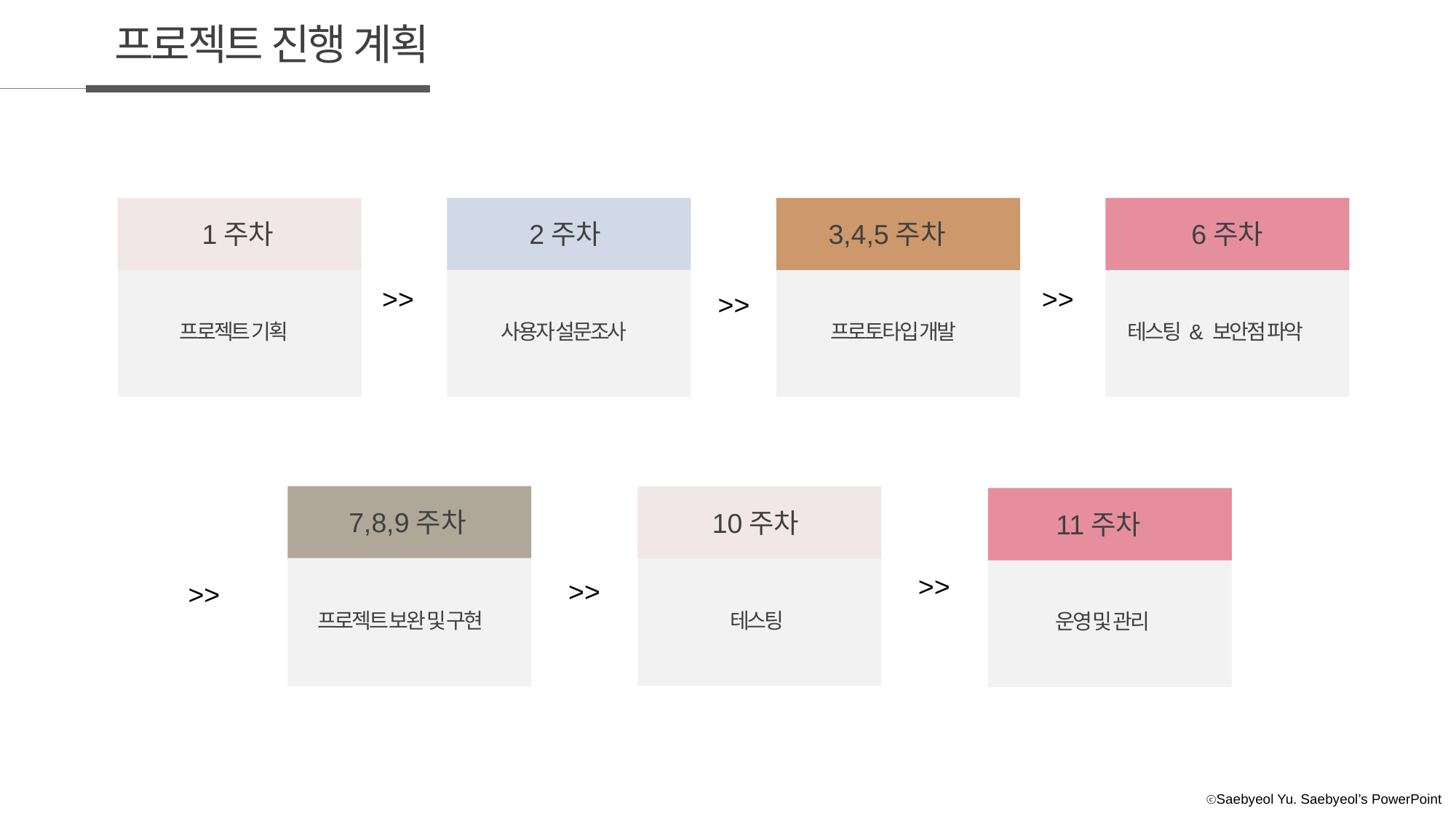

프로젝트 진행 계획

1주차
2주차
3,4,5주차
6주차
>>
>>
>>
프로젝트 기획
사용자 설문조사
프로토타입 개발
테스팅 & 보안점 파악

7,8,9주차
10주차
11주차
>>
>>
>>
테스팅
프로젝트 보완 및 구현
운영 및 관리